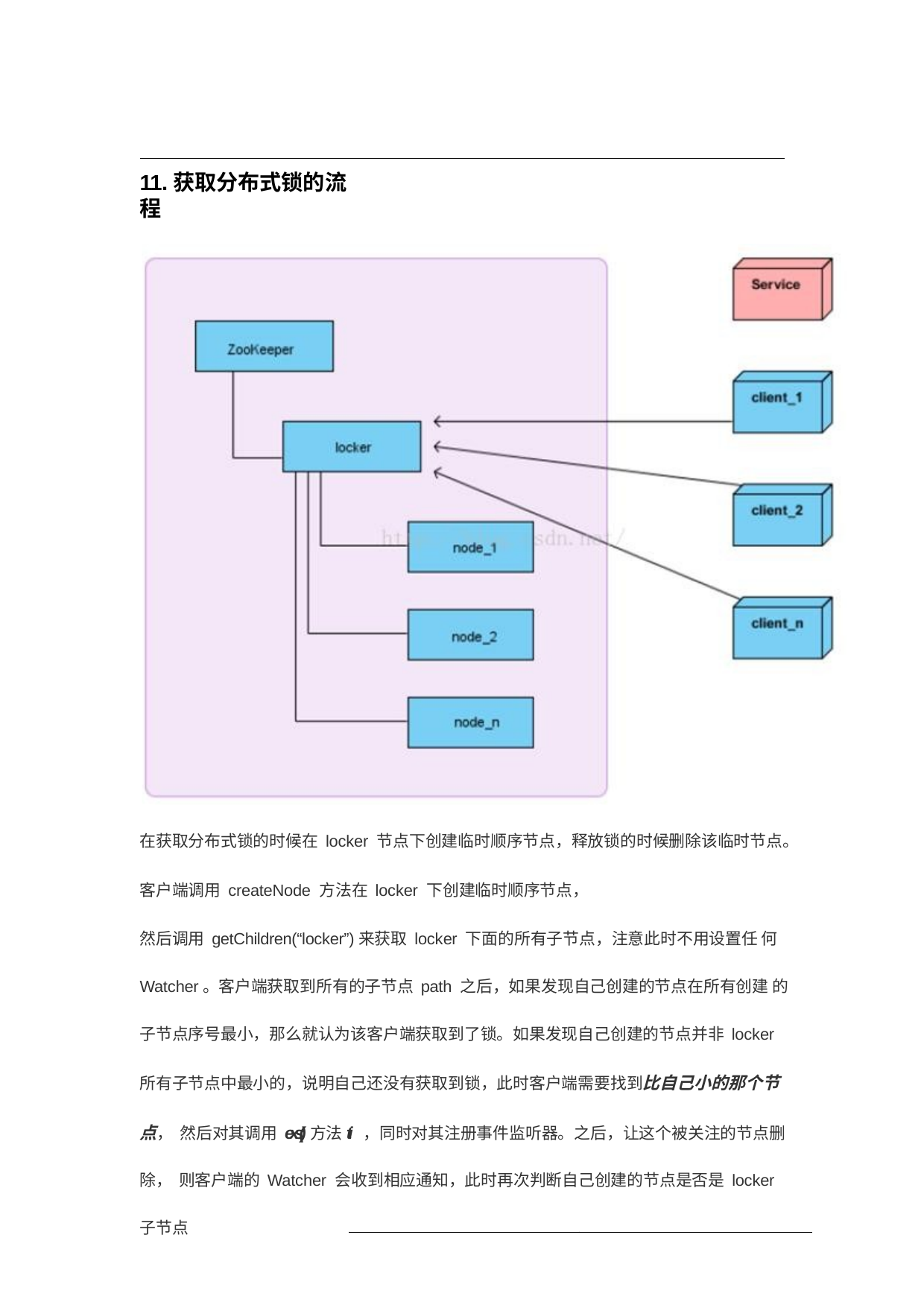

11.获取分布式锁的流程

在获取分布式锁的时候在 locker 节点下创建临时顺序节点，释放锁的时候删除该临时节点。

客户端调用 createNode 方法在 locker 下创建临时顺序节点，
然后调用 getChildren(“locker”)来获取 locker 下面的所有子节点，注意此时不用设置任 何 Watcher。客户端获取到所有的子节点 path 之后，如果发现自己创建的节点在所有创建 的子节点序号最小，那么就认为该客户端获取到了锁。如果发现自己创建的节点并非 locker  所有子节点中最小的，说明自己还没有获取到锁，此时客户端需要找到比自己小的那个节点，  然后对其调用 exs()方法ti	，同时对其注册事件监听器。之后，让这个被关注的节点删除，  则客户端的 Watcher 会收到相应通知，此时再次判断自己创建的节点是否是 locker 子节点